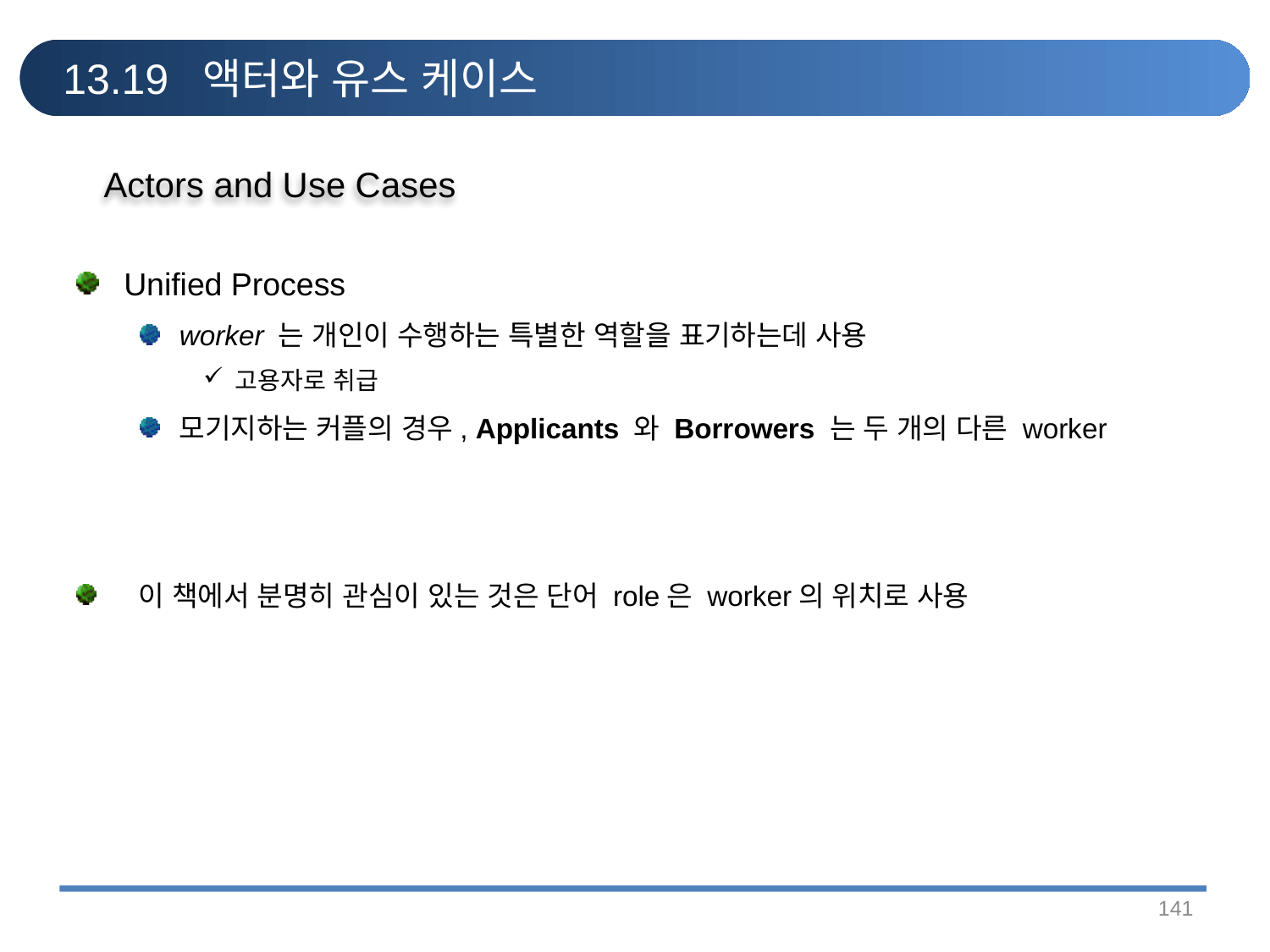

# 13.19  액터와 유스 케이스
Actors and Use Cases
Unified Process
worker 는 개인이 수행하는 특별한 역할을 표기하는데 사용
고용자로 취급
모기지하는 커플의 경우, Applicants 와 Borrowers 는 두 개의 다른 worker

 이 책에서 분명히 관심이 있는 것은 단어 role은 worker의 위치로 사용
141